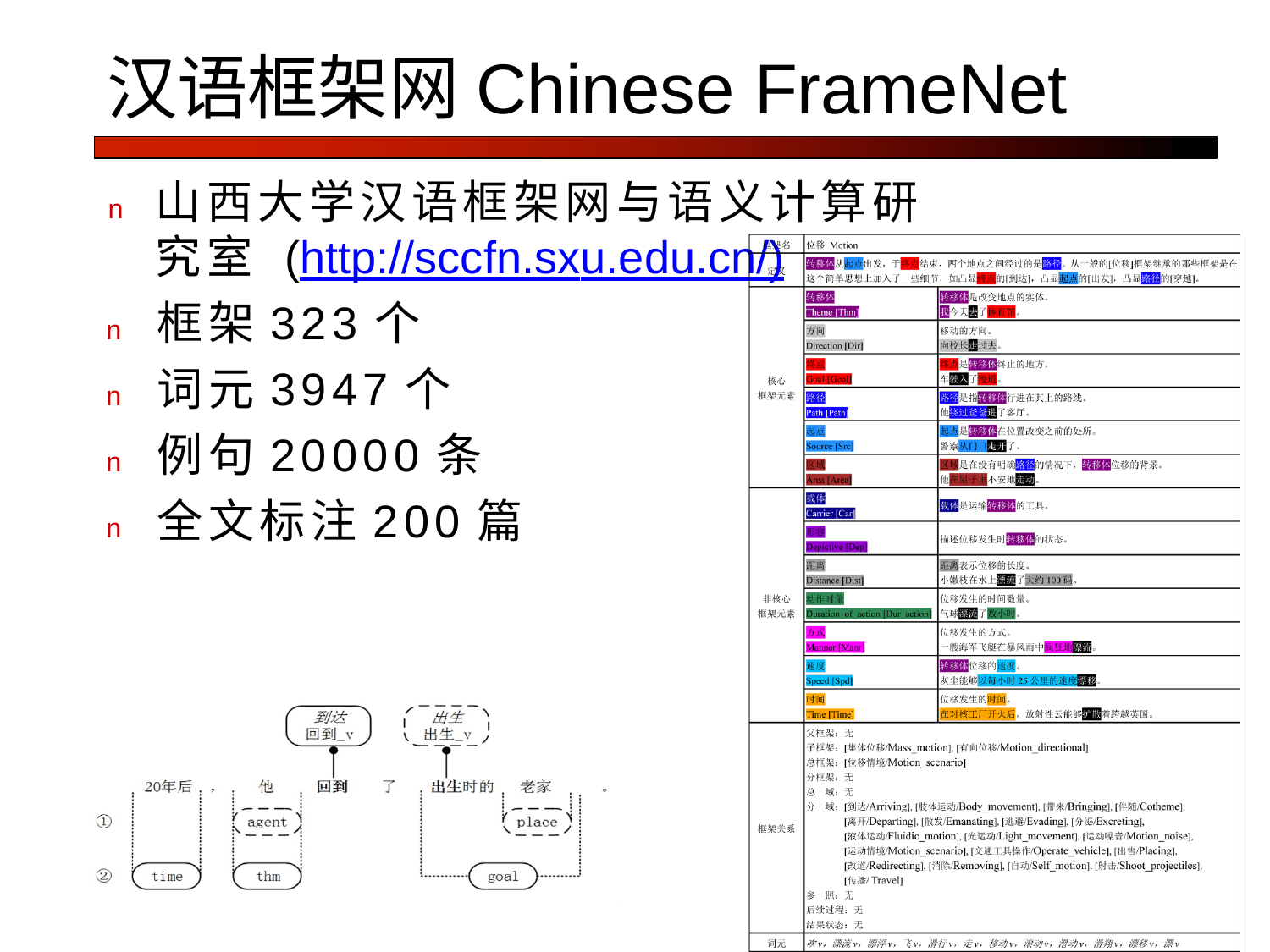

# 汉语框架网Chinese FrameNet

n	山西大学汉语框架网与语义计算研究室 (http://sccfn.sxu.edu.cn/)

n	框架323个

n	词元3947个

n	例句20000条

n	全文标注200篇